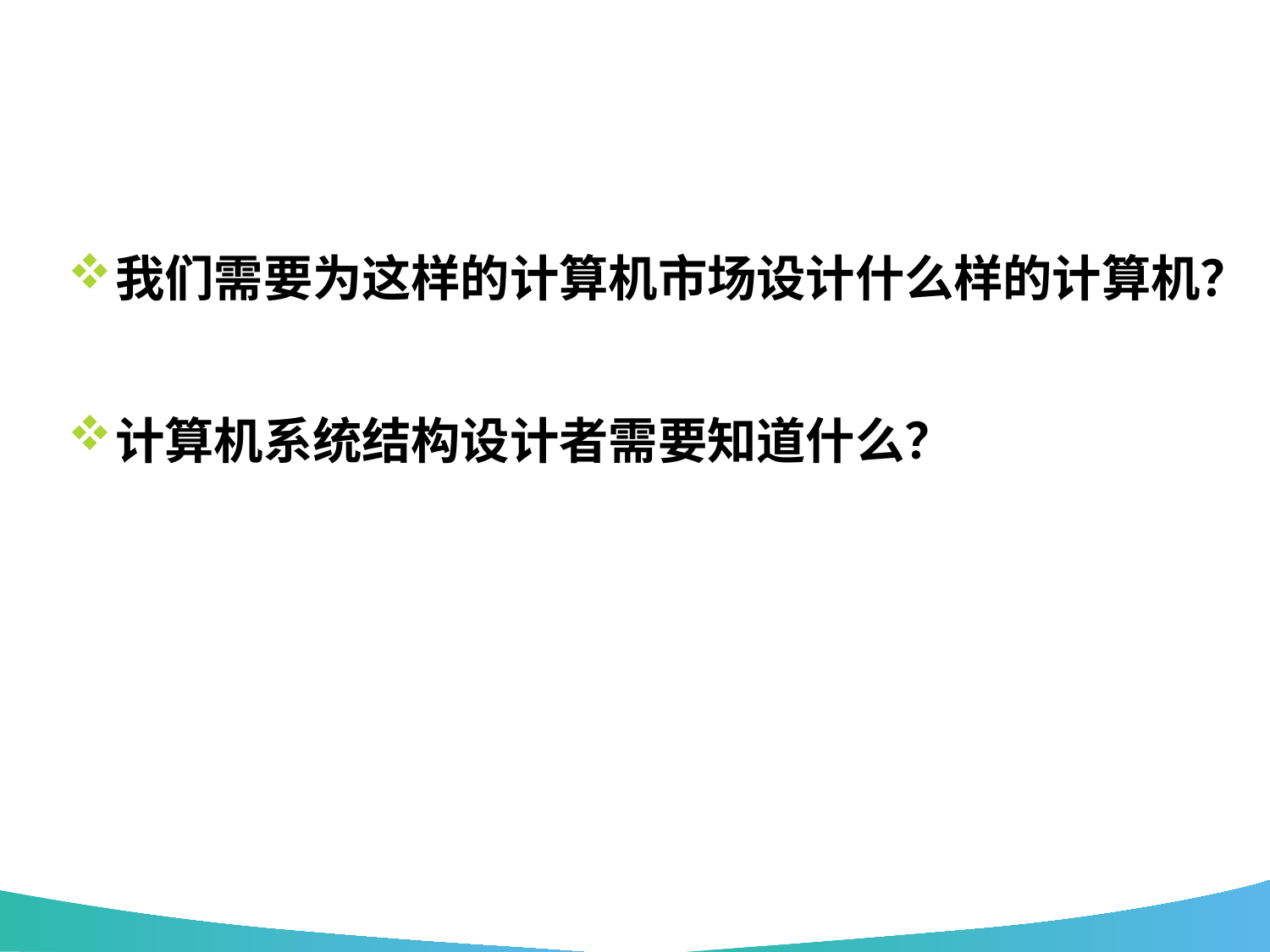

我们需要为这样的计算机市场设计什么样的计算机？

计算机系统结构设计者需要知道什么？
65